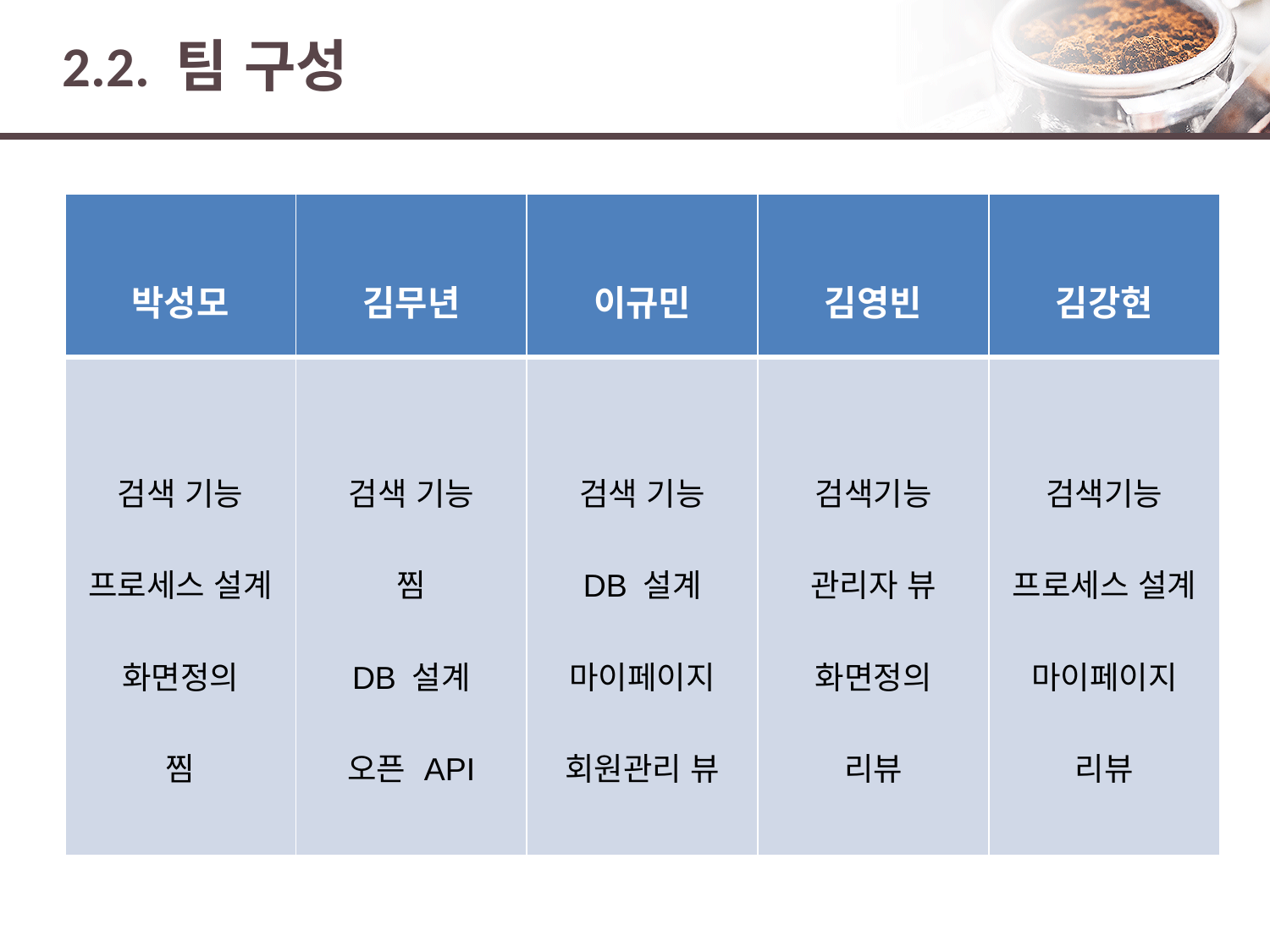

# 2.2. 팀 구성
| 박성모 | 김무년 | 이규민 | 김영빈 | 김강현 |
| --- | --- | --- | --- | --- |
| 검색 기능 프로세스 설계 화면정의 찜 | 검색 기능 찜 DB 설계 오픈 API | 검색 기능 DB 설계 마이페이지 회원관리 뷰 | 검색기능 관리자 뷰 화면정의 리뷰 | 검색기능 프로세스 설계 마이페이지 리뷰 |